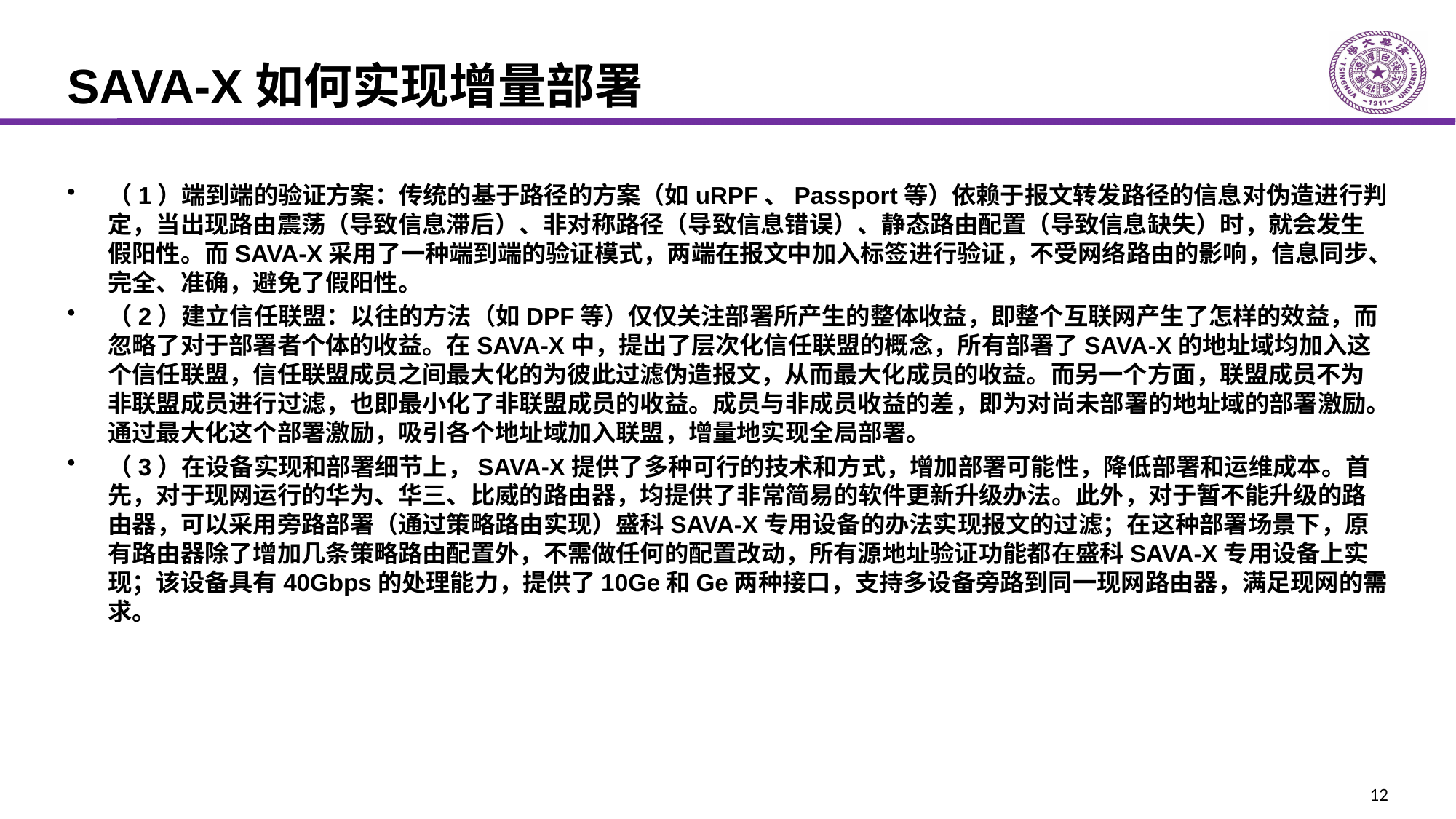

# SAVA-X如何实现增量部署
（1）端到端的验证方案：传统的基于路径的方案（如uRPF、Passport等）依赖于报文转发路径的信息对伪造进行判定，当出现路由震荡（导致信息滞后）、非对称路径（导致信息错误）、静态路由配置（导致信息缺失）时，就会发生假阳性。而SAVA-X采用了一种端到端的验证模式，两端在报文中加入标签进行验证，不受网络路由的影响，信息同步、完全、准确，避免了假阳性。
（2）建立信任联盟：以往的方法（如DPF等）仅仅关注部署所产生的整体收益，即整个互联网产生了怎样的效益，而忽略了对于部署者个体的收益。在SAVA-X中，提出了层次化信任联盟的概念，所有部署了SAVA-X的地址域均加入这个信任联盟，信任联盟成员之间最大化的为彼此过滤伪造报文，从而最大化成员的收益。而另一个方面，联盟成员不为非联盟成员进行过滤，也即最小化了非联盟成员的收益。成员与非成员收益的差，即为对尚未部署的地址域的部署激励。通过最大化这个部署激励，吸引各个地址域加入联盟，增量地实现全局部署。
（3）在设备实现和部署细节上，SAVA-X提供了多种可行的技术和方式，增加部署可能性，降低部署和运维成本。首先，对于现网运行的华为、华三、比威的路由器，均提供了非常简易的软件更新升级办法。此外，对于暂不能升级的路由器，可以采用旁路部署（通过策略路由实现）盛科SAVA-X专用设备的办法实现报文的过滤；在这种部署场景下，原有路由器除了增加几条策略路由配置外，不需做任何的配置改动，所有源地址验证功能都在盛科SAVA-X专用设备上实现；该设备具有40Gbps的处理能力，提供了10Ge和Ge两种接口，支持多设备旁路到同一现网路由器，满足现网的需求。